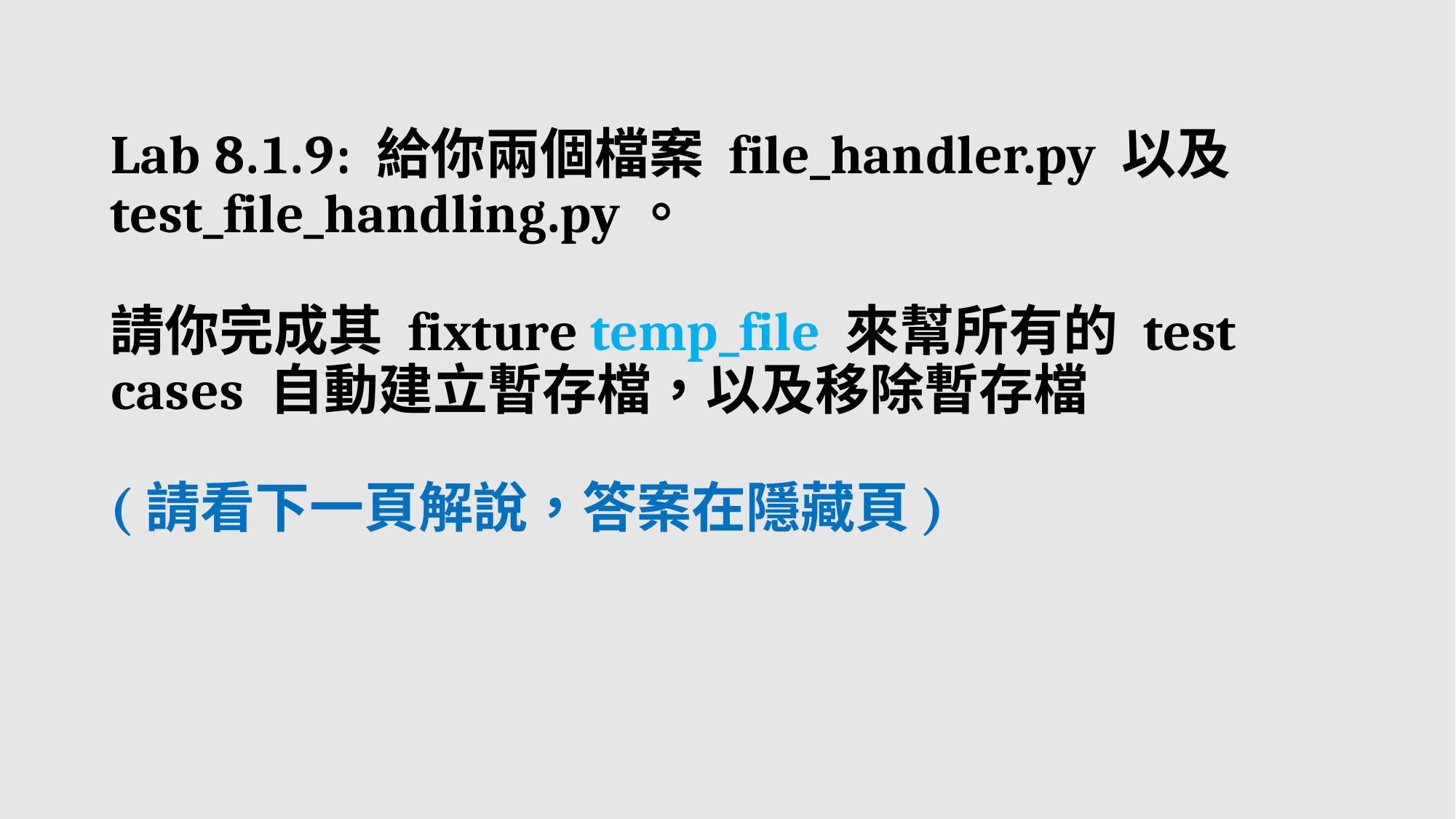

# Lab 8.1.9: 給你兩個檔案 file_handler.py 以及 test_file_handling.py。 請你完成其 fixture temp_file 來幫所有的 test cases 自動建立暫存檔，以及移除暫存檔 (請看下一頁解說，答案在隱藏頁)